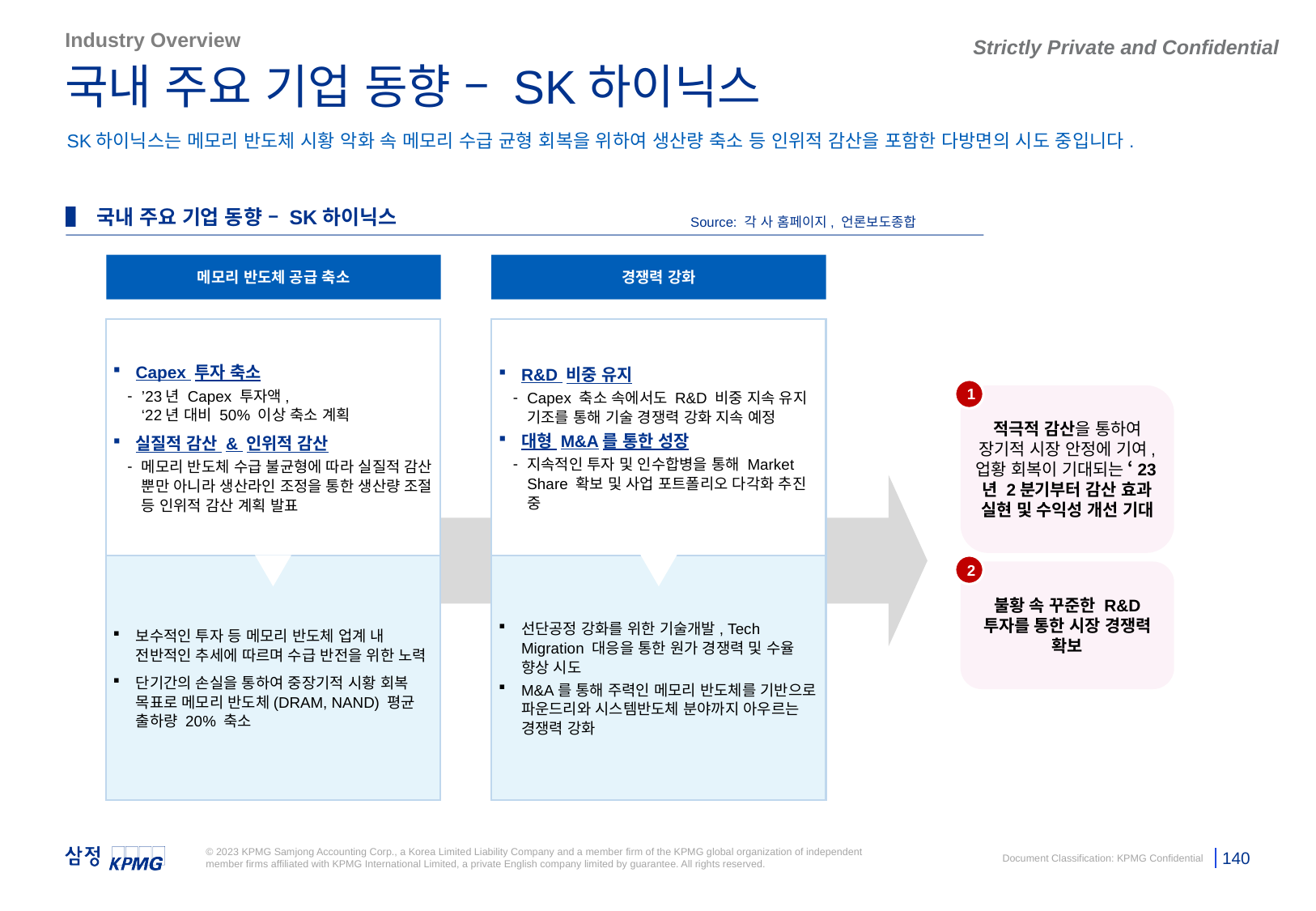

Industry Overview
국내 주요 기업 동향 – SK하이닉스
SK하이닉스는 메모리 반도체 시황 악화 속 메모리 수급 균형 회복을 위하여 생산량 축소 등 인위적 감산을 포함한 다방면의 시도 중입니다.

▌ 국내 주요 기업 동향 – SK하이닉스

Source: 각 사 홈페이지, 언론보도종합
메모리 반도체 공급 축소
경쟁력 강화
R&D 비중 유지
Capex 축소 속에서도 R&D 비중 지속 유지 기조를 통해 기술 경쟁력 강화 지속 예정
대형 M&A를 통한 성장
지속적인 투자 및 인수합병을 통해 Market Share 확보 및 사업 포트폴리오 다각화 추진 중
Capex 투자 축소
’23년 Capex 투자액,
‘22년 대비 50% 이상 축소 계획
실질적 감산 & 인위적 감산
메모리 반도체 수급 불균형에 따라 실질적 감산 뿐만 아니라 생산라인 조정을 통한 생산량 조절 등 인위적 감산 계획 발표
1
적극적 감산을 통하여 장기적 시장 안정에 기여,
업황 회복이 기대되는 ‘23년 2분기부터 감산 효과 실현 및 수익성 개선 기대

2
선단공정 강화를 위한 기술개발, Tech Migration 대응을 통한 원가 경쟁력 및 수율 향상 시도
M&A를 통해 주력인 메모리 반도체를 기반으로 파운드리와 시스템반도체 분야까지 아우르는 경쟁력 강화

보수적인 투자 등 메모리 반도체 업계 내 전반적인 추세에 따르며 수급 반전을 위한 노력
단기간의 손실을 통하여 중장기적 시황 회복 목표로 메모리 반도체(DRAM, NAND) 평균 출하량 20% 축소

불황 속 꾸준한 R&D 투자를 통한 시장 경쟁력 확보